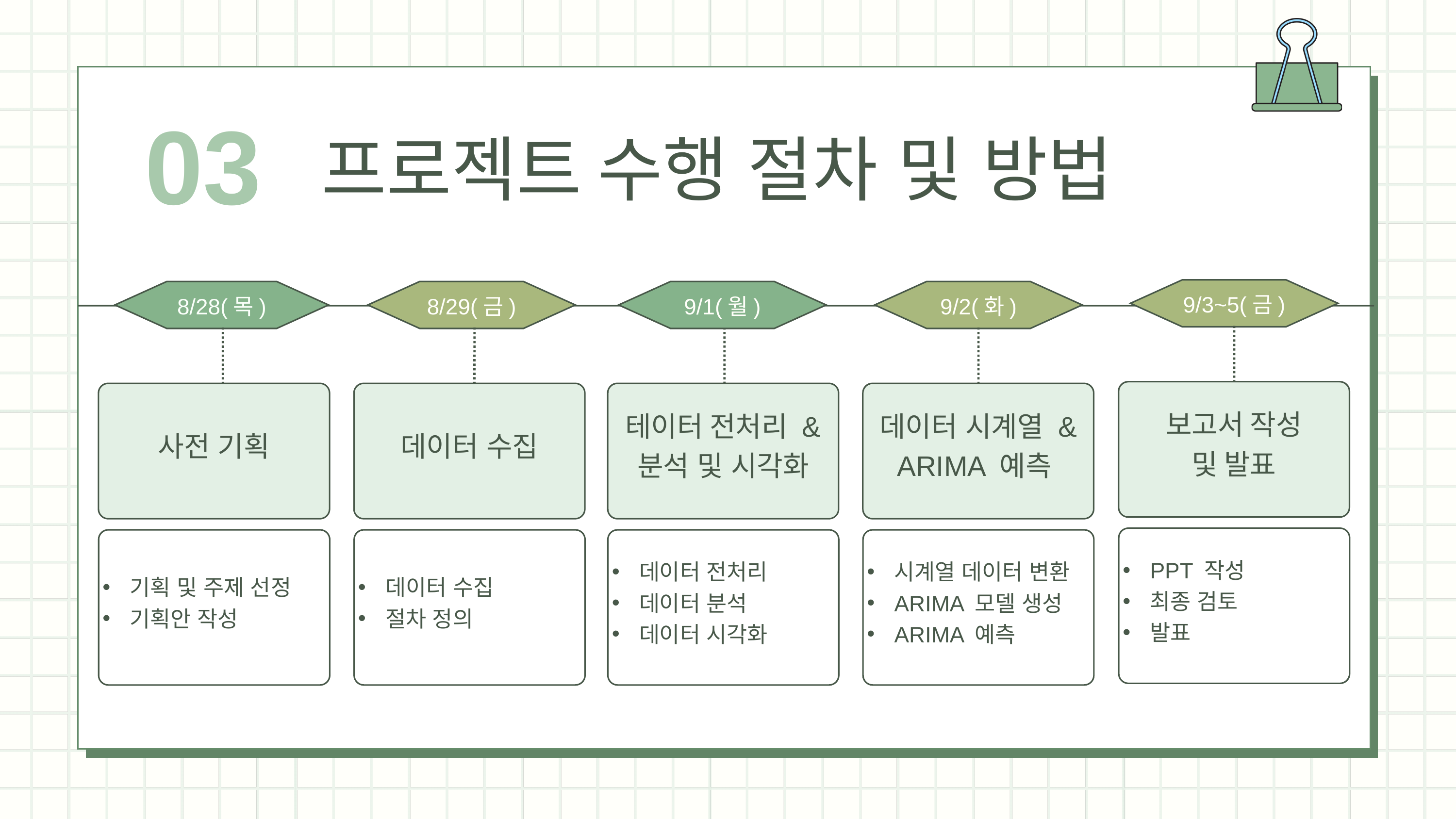

03
프로젝트 수행 절차 및 방법

9/3~5(금)

8/28(목)

8/29(금)

9/1(월)

9/2(화)

보고서 작성
및 발표

사전 기획

데이터 수집

테이터 전처리 &
분석 및 시각화

데이터 시계열 &
ARIMA 예측

PPT 작성
최종 검토
발표

기획 및 주제 선정
기획안 작성

데이터 수집
절차 정의

데이터 전처리
데이터 분석
데이터 시각화

시계열 데이터 변환
ARIMA 모델 생성
ARIMA 예측